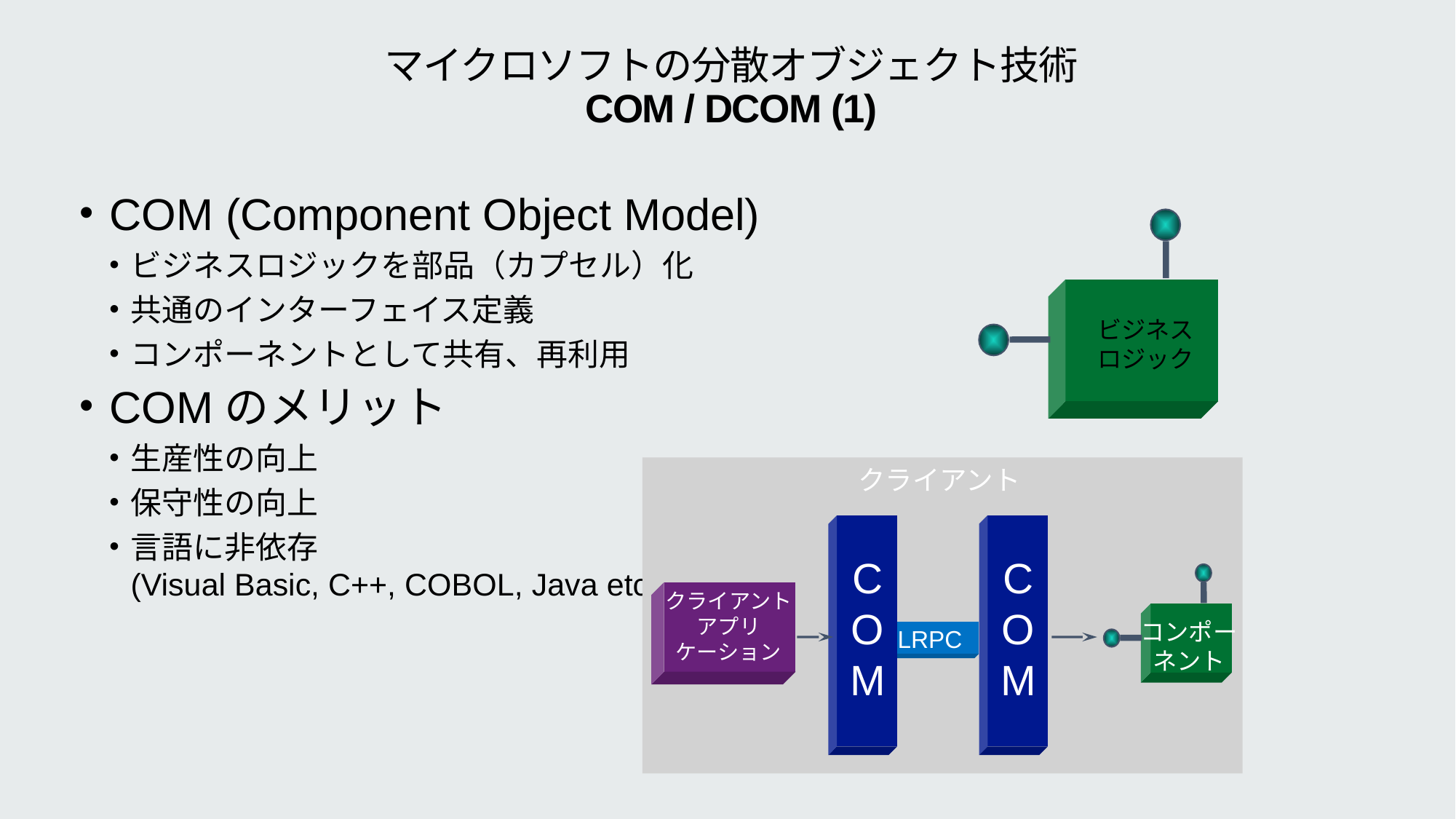

# マイクロソフトの分散オブジェクト技術 COM / DCOM (1)
COM (Component Object Model)
ビジネスロジックを部品（カプセル）化
共通のインターフェイス定義
コンポーネントとして共有、再利用
COMのメリット
生産性の向上
保守性の向上
言語に非依存
(Visual Basic, C++, COBOL, Java etc)

ビジネス
ロジック

クライアント
C
O
M

C
O
M

LRPC

コンポー
ネント

クライアント
アプリ
ケーション